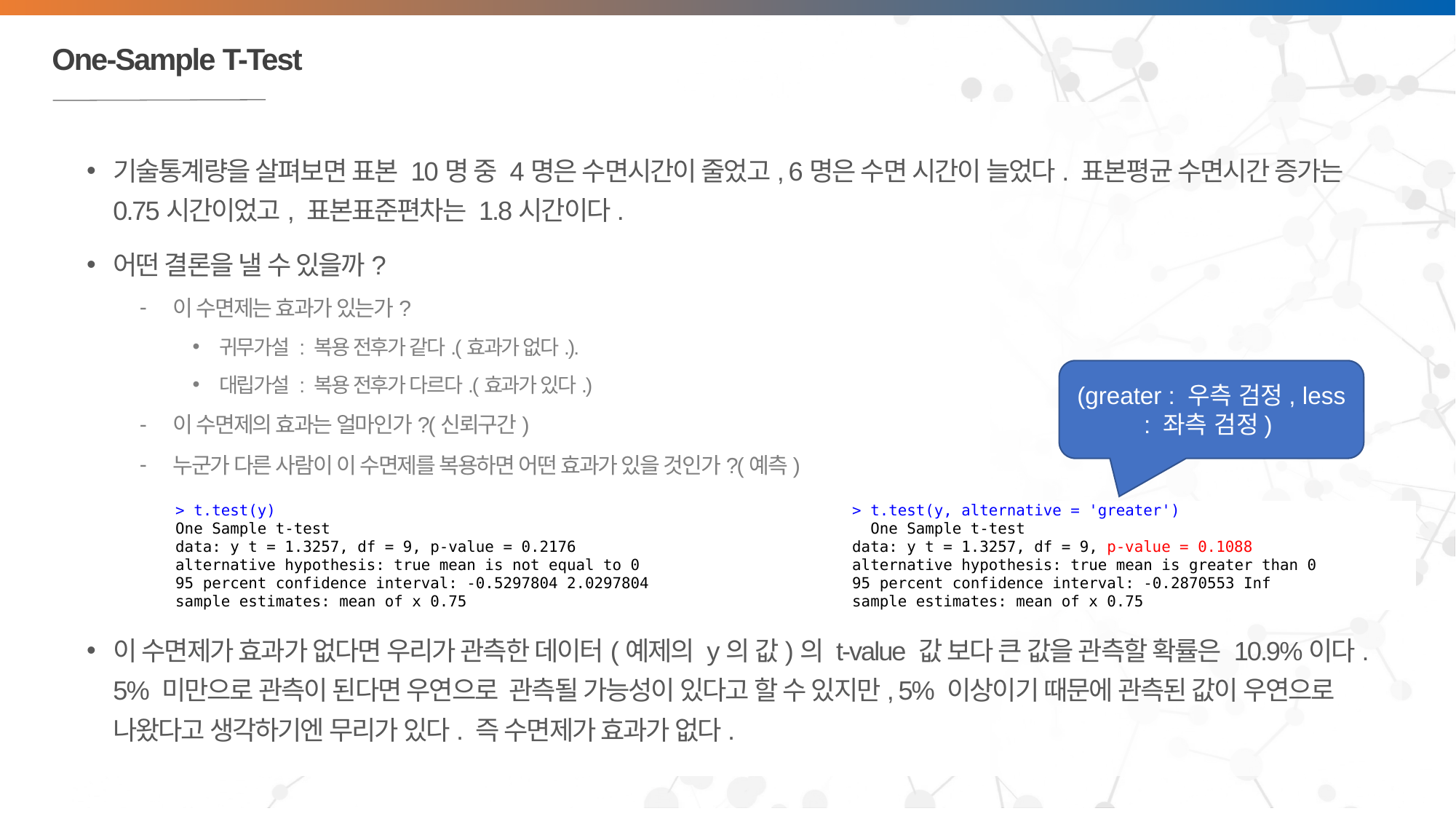

# One-Sample T-Test

기술통계량을 살펴보면 표본 10명 중 4명은 수면시간이 줄었고, 6명은 수면 시간이 늘었다. 표본평균 수면시간 증가는 0.75시간이었고, 표본표준편차는 1.8시간이다.
어떤 결론을 낼 수 있을까?
이 수면제는 효과가 있는가?
귀무가설 : 복용 전후가 같다.(효과가 없다.).
대립가설 : 복용 전후가 다르다.(효과가 있다.)
이 수면제의 효과는 얼마인가?(신뢰구간)
누군가 다른 사람이 이 수면제를 복용하면 어떤 효과가 있을 것인가?(예측)

이 수면제가 효과가 없다면 우리가 관측한 데이터(예제의 y의 값)의 t-value 값 보다 큰 값을 관측할 확률은 10.9%이다. 5% 미만으로 관측이 된다면 우연으로  관측될 가능성이 있다고 할 수 있지만, 5% 이상이기 때문에 관측된 값이 우연으로 나왔다고 생각하기엔 무리가 있다. 즉 수면제가 효과가 없다.

(greater : 우측 검정, less : 좌측 검정)
> t.test(y)
One Sample t-test
data: y t = 1.3257, df = 9, p-value = 0.2176
alternative hypothesis: true mean is not equal to 0
95 percent confidence interval: -0.5297804 2.0297804
sample estimates: mean of x 0.75
> t.test(y, alternative = 'greater')
  One Sample t-test
data: y t = 1.3257, df = 9, p-value = 0.1088
alternative hypothesis: true mean is greater than 0
95 percent confidence interval: -0.2870553 Inf
sample estimates: mean of x 0.75